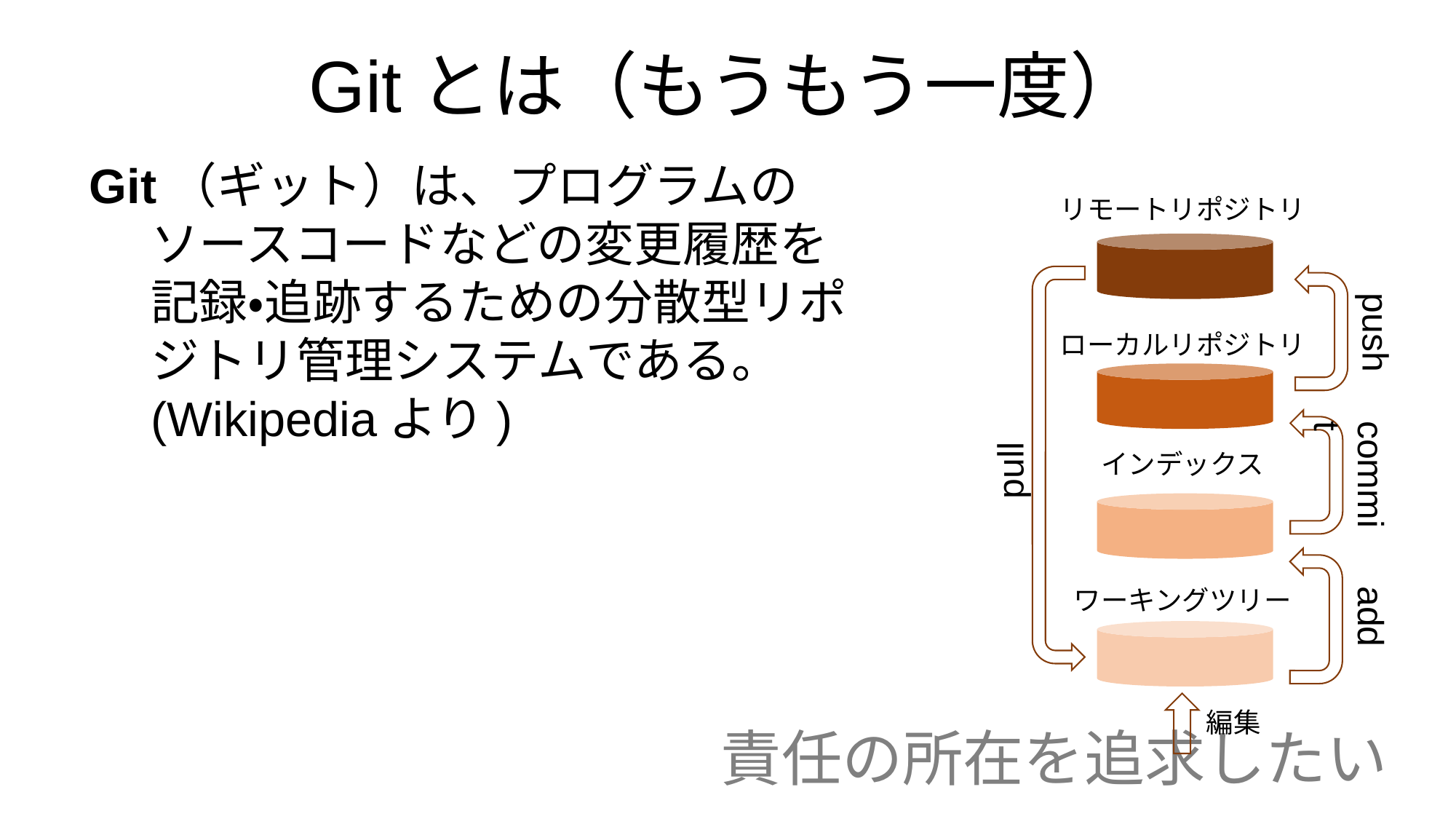

Gitとは（もうもう一度）
Git（ギット）は、プログラムのソースコードなどの変更履歴を記録・追跡するための分散型リポジトリ管理システムである。(Wikipediaより)
リモートリポジトリ

ローカルリポジトリ

インデックス

ワーキングツリー

pull

push

commit

add

編集
責任の所在を追求したい